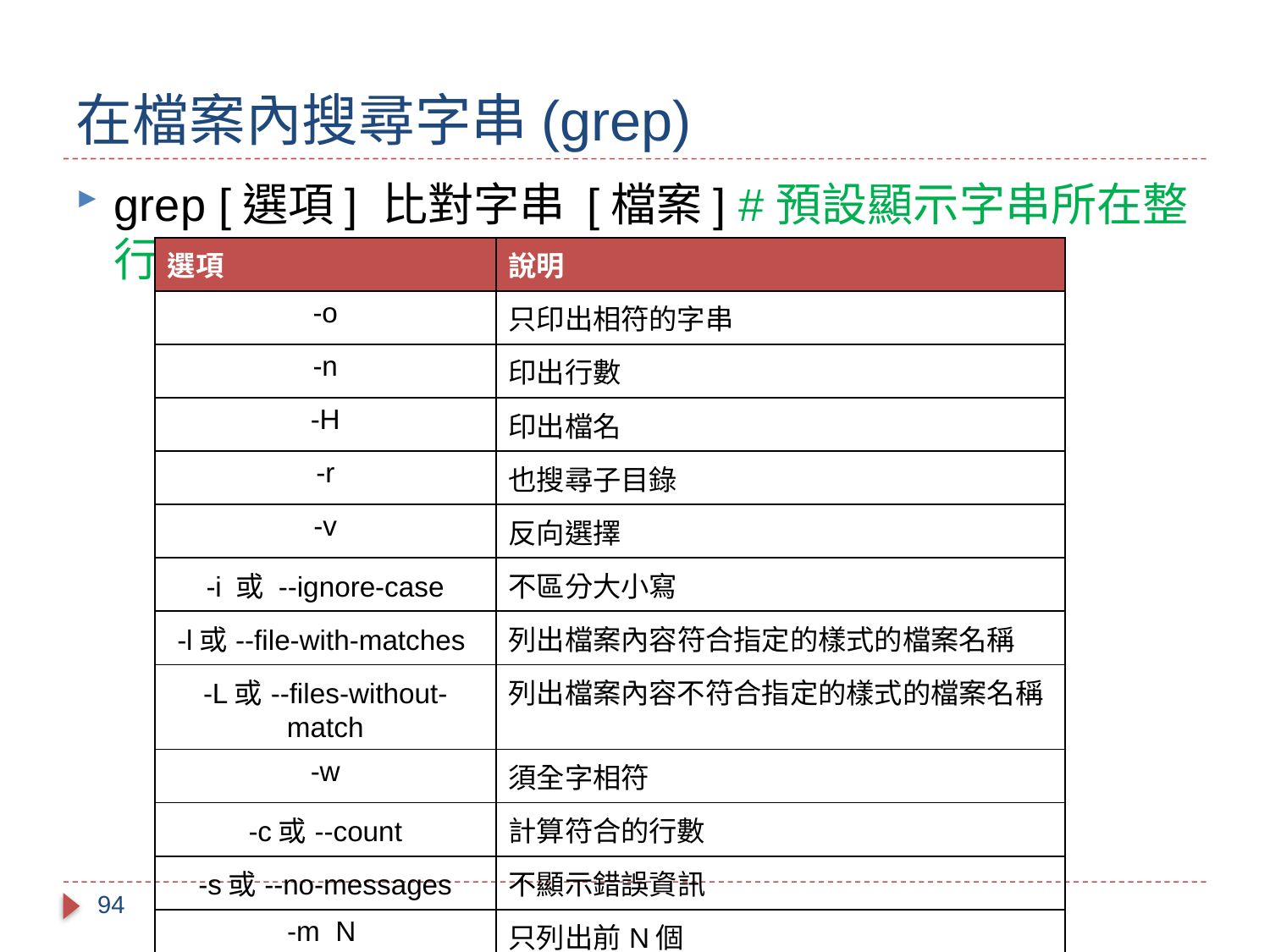

# 在檔案內搜尋字串(grep)
grep [選項] 比對字串 [檔案] #預設顯示字串所在整行

| 選項 | 說明 |
| --- | --- |
| -o | 只印出相符的字串 |
| -n | 印出行數 |
| -H | 印出檔名 |
| -r | 也搜尋子目錄 |
| -v | 反向選擇 |
| -i 或 --ignore-case | 不區分大小寫 |
| -l或--file-with-matches | 列出檔案內容符合指定的樣式的檔案名稱 |
| -L或--files-without-match | 列出檔案內容不符合指定的樣式的檔案名稱 |
| -w | 須全字相符 |
| -c或--count | 計算符合的行數 |
| -s或--no-messages | 不顯示錯誤資訊 |
| -m N | 只列出前N個 |
| -A 顯示行數 | 找到字串的後(after)幾行也會顯示出來 |
| -B 顯示行數 | 找到字串的前(before)幾行也會顯示出來 |
94